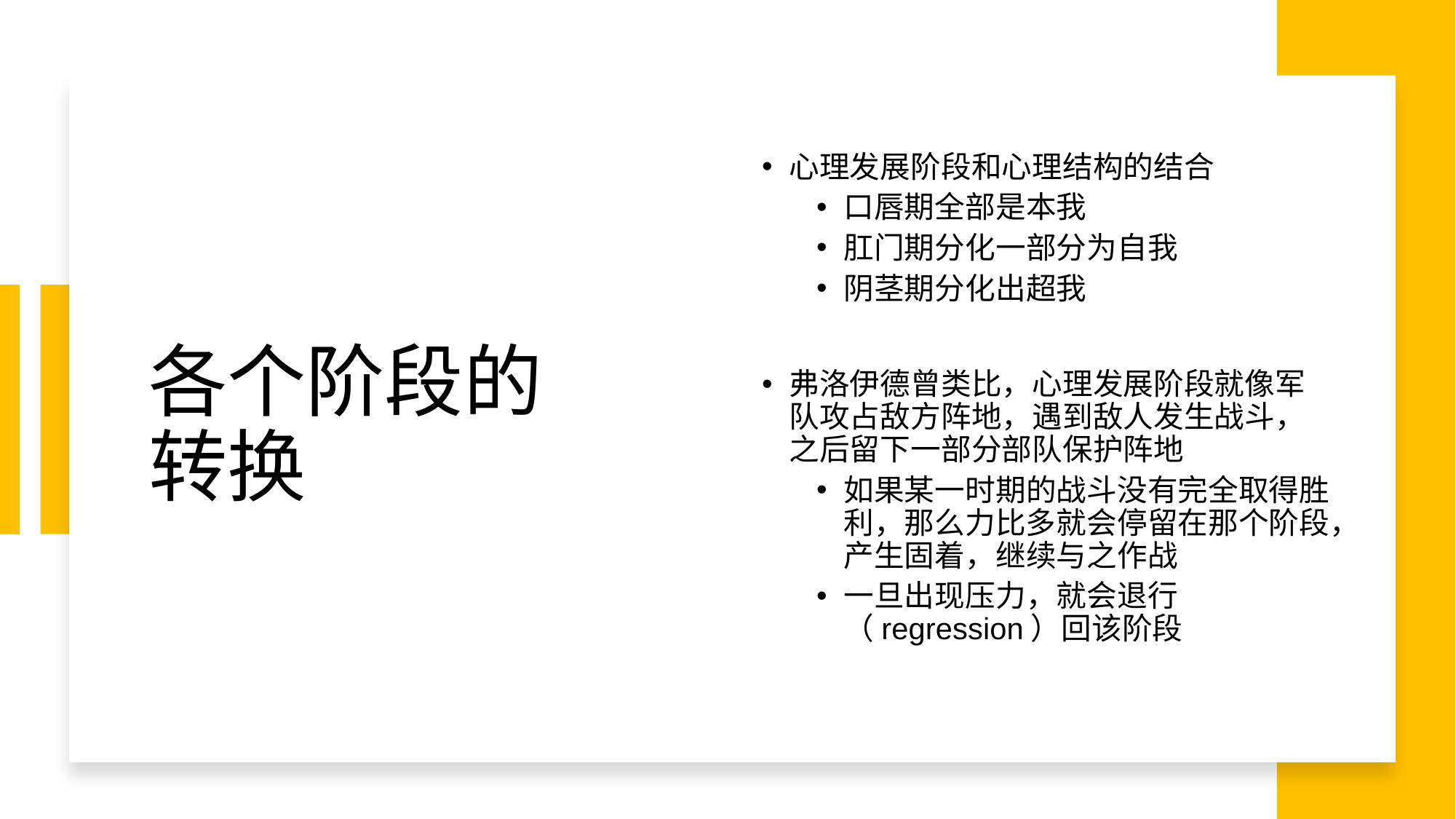

心理发展阶段和心理结构的结合
口唇期全部是本我
肛门期分化一部分为自我
阴茎期分化出超我

弗洛伊德曾类比，心理发展阶段就像军队攻占敌方阵地，遇到敌人发生战斗，之后留下一部分部队保护阵地
如果某一时期的战斗没有完全取得胜利，那么力比多就会停留在那个阶段，产生固着，继续与之作战
一旦出现压力，就会退行（regression）回该阶段
# 各个阶段的转换